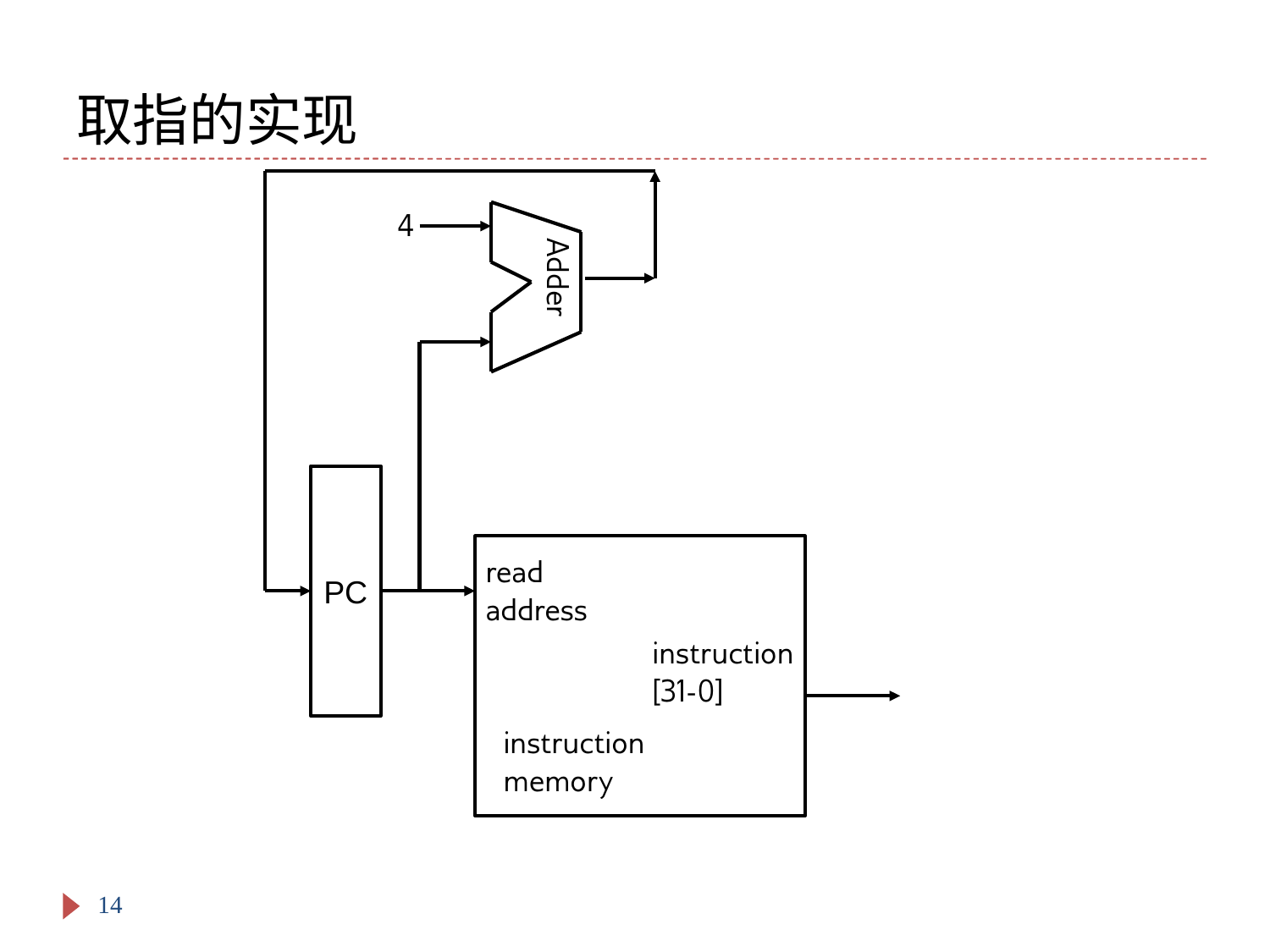

# 取指的实现
4
Adder
PC

read
address
instruction
[31-0]
instruction
memory
14